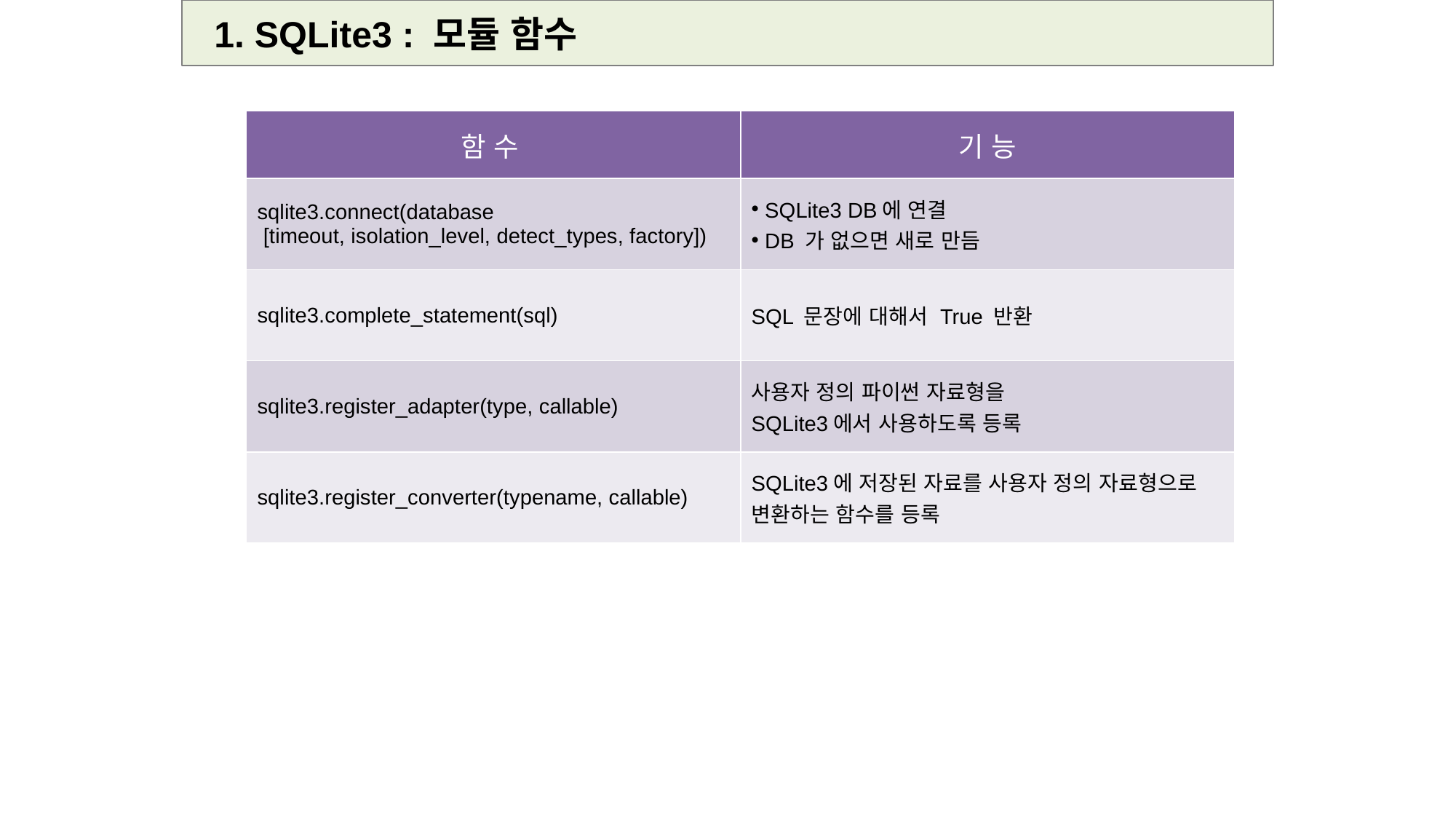

1. SQLite3 : 모듈 함수

| 함 수 | 기 능 |
| --- | --- |
| sqlite3.connect(database [timeout, isolation\_level, detect\_types, factory]) | SQLite3 DB에 연결 DB 가 없으면 새로 만듬 |
| sqlite3.complete\_statement(sql) | SQL 문장에 대해서 True 반환 |
| sqlite3.register\_adapter(type, callable) | 사용자 정의 파이썬 자료형을 SQLite3에서 사용하도록 등록 |
| sqlite3.register\_converter(typename, callable) | SQLite3에 저장된 자료를 사용자 정의 자료형으로 변환하는 함수를 등록 |